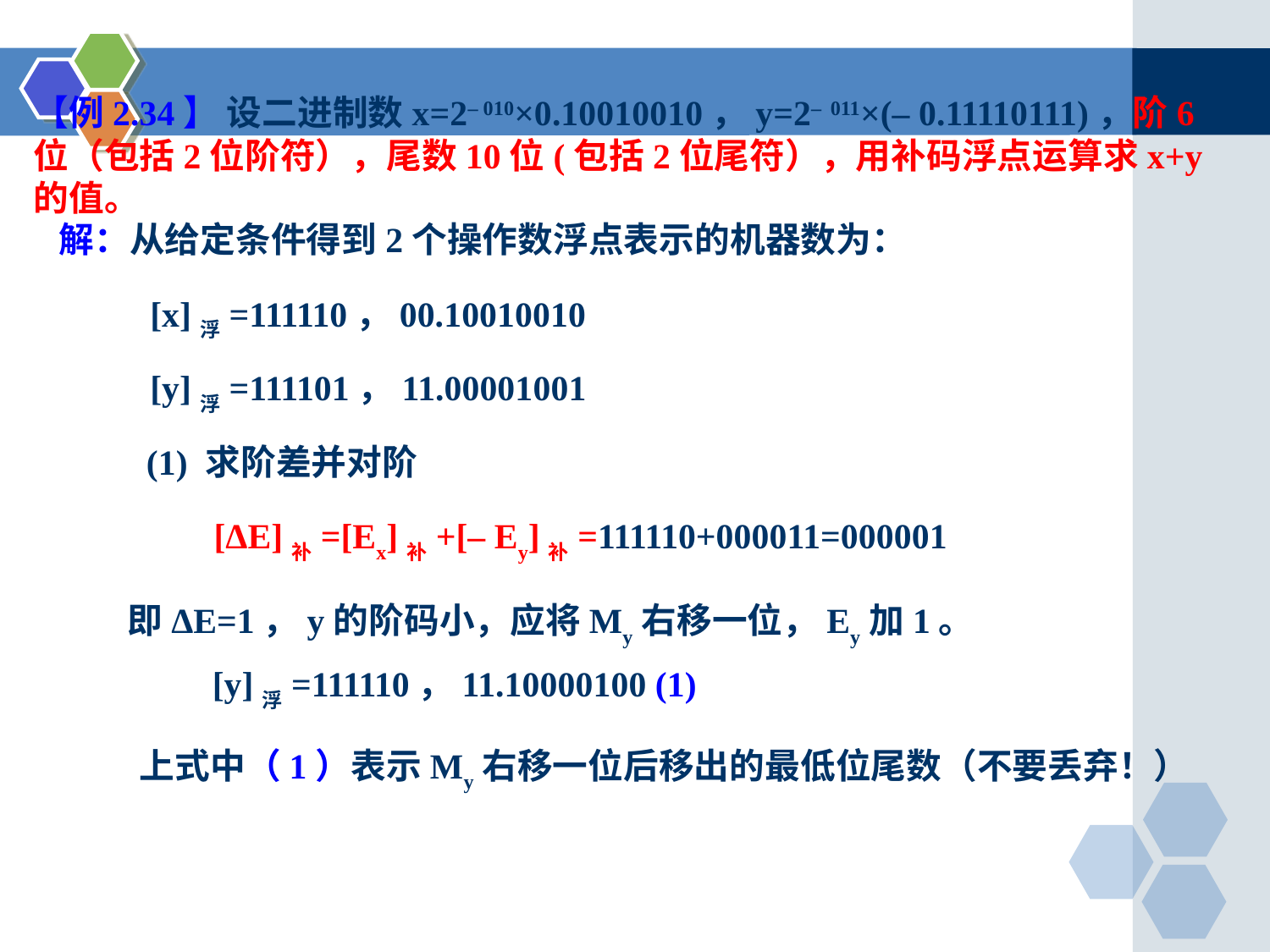

【例2.34】 设二进制数x=2– 010×0.10010010，y=2– 011×(– 0.11110111)，阶6位（包括2位阶符），尾数10位(包括2位尾符），用补码浮点运算求x+y的值。
解：从给定条件得到2个操作数浮点表示的机器数为：
[x]浮=111110，00.10010010
[y]浮=111101，11.00001001
(1) 求阶差并对阶
[ΔE]补=[Ex]补+[– Ey]补=111110+000011=000001
即ΔE=1，y的阶码小，应将My右移一位，Ey加1。
[y]浮=111110，11.10000100 (1)
上式中（1）表示My右移一位后移出的最低位尾数（不要丢弃！）